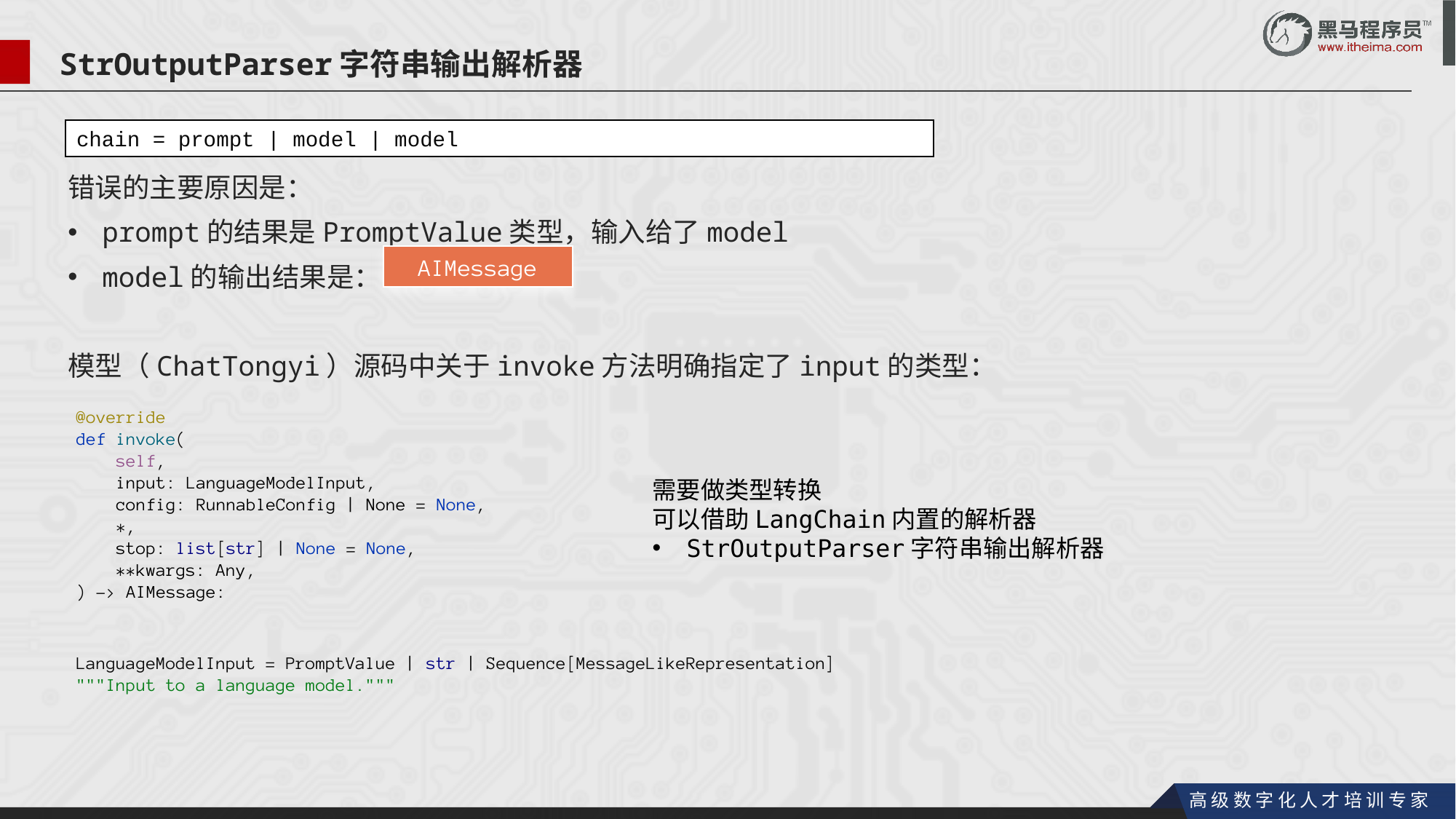

StrOutputParser字符串输出解析器
chain = prompt | model | model
错误的主要原因是：
prompt的结果是PromptValue类型，输入给了model
model的输出结果是：

模型（ChatTongyi）源码中关于invoke方法明确指定了input的类型：

AIMessage
@override
def invoke(
    self,
    input: LanguageModelInput,
    config: RunnableConfig | None = None,
    *,
    stop: list[str] | None = None,
    **kwargs: Any,
) -> AIMessage:

需要做类型转换
可以借助LangChain内置的解析器
StrOutputParser字符串输出解析器
LanguageModelInput = PromptValue | str | Sequence[MessageLikeRepresentation]
"""Input to a language model."""